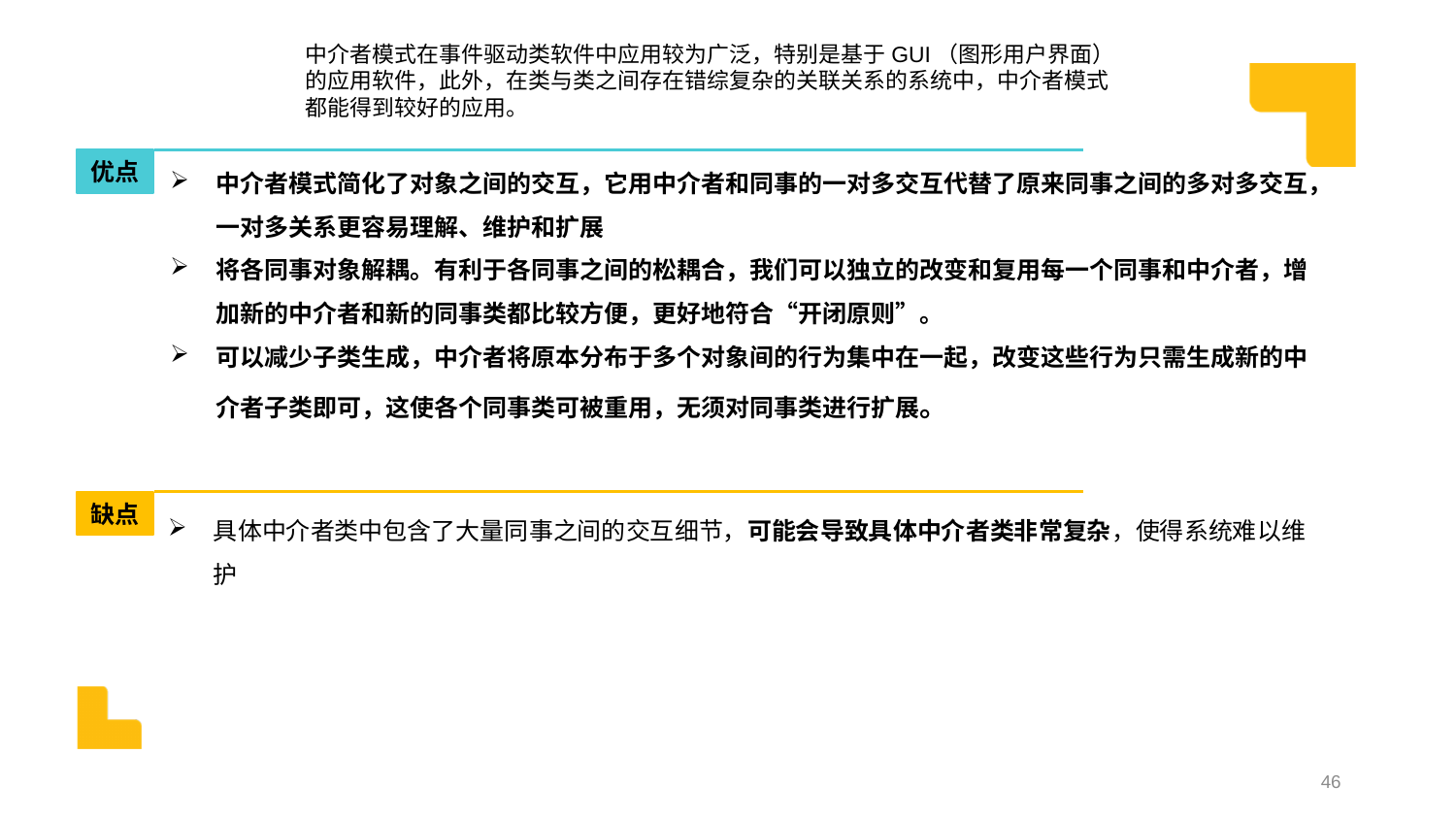

中介者模式在事件驱动类软件中应用较为广泛，特别是基于GUI（图形用户界面）的应用软件，此外，在类与类之间存在错综复杂的关联关系的系统中，中介者模式都能得到较好的应用。
中介者模式简化了对象之间的交互，它用中介者和同事的一对多交互代替了原来同事之间的多对多交互，一对多关系更容易理解、维护和扩展
将各同事对象解耦。有利于各同事之间的松耦合，我们可以独立的改变和复用每一个同事和中介者，增加新的中介者和新的同事类都比较方便，更好地符合“开闭原则”。
可以减少子类生成，中介者将原本分布于多个对象间的行为集中在一起，改变这些行为只需生成新的中介者子类即可，这使各个同事类可被重用，无须对同事类进行扩展。
优点
缺点
具体中介者类中包含了大量同事之间的交互细节，可能会导致具体中介者类非常复杂，使得系统难以维护
46